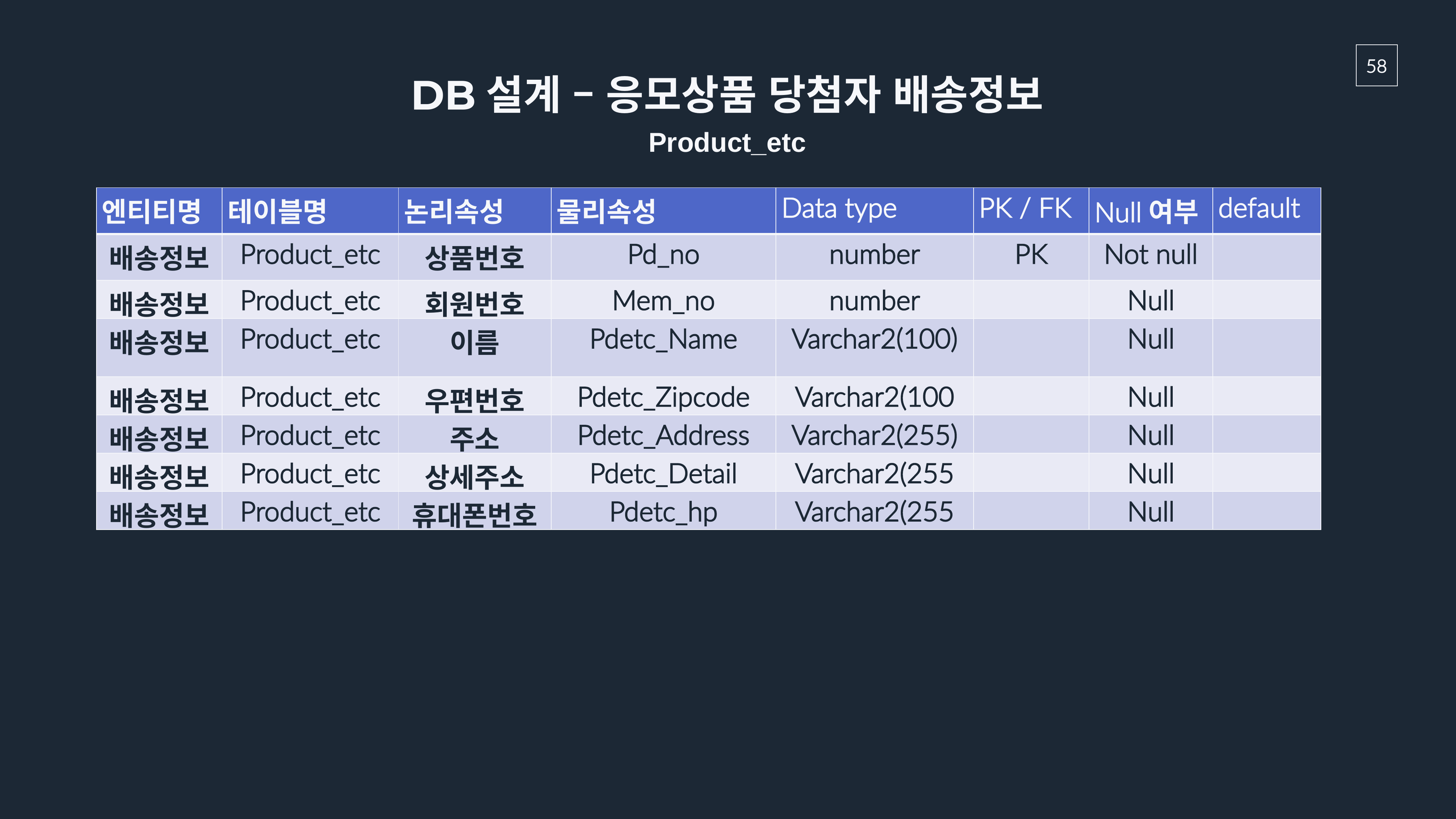

DB설계 – 응모상품 당첨자 배송정보
Product_etc
| 엔티티명 | 테이블명 | 논리속성 | 물리속성 | Data type | PK / FK | Null여부 | default |
| --- | --- | --- | --- | --- | --- | --- | --- |
| 배송정보 | Product\_etc | 상품번호 | Pd\_no | number | PK | Not null |  |
| 배송정보 | Product\_etc | 회원번호 | Mem\_no | number |  | Null |  |
| 배송정보 | Product\_etc | 이름 | Pdetc\_Name | Varchar2(100) |  | Null |  |
| 배송정보 | Product\_etc | 우편번호 | Pdetc\_Zipcode | Varchar2(100 |  | Null |  |
| 배송정보 | Product\_etc | 주소 | Pdetc\_Address | Varchar2(255) |  | Null |  |
| 배송정보 | Product\_etc | 상세주소 | Pdetc\_Detail | Varchar2(255 |  | Null |  |
| 배송정보 | Product\_etc | 휴대폰번호 | Pdetc\_hp | Varchar2(255 |  | Null |  |